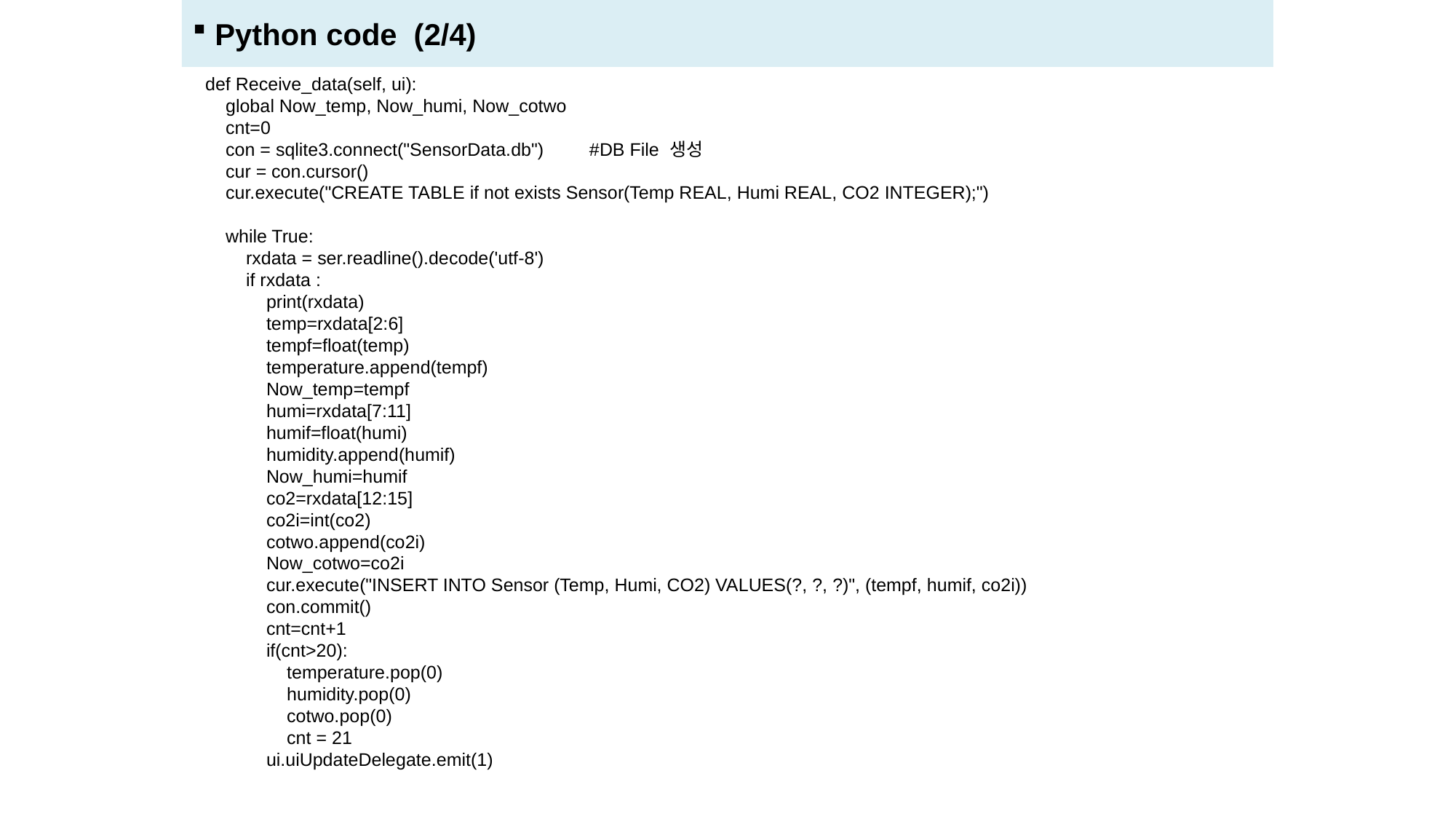

Python code  (2/4)
def Receive_data(self, ui):
    global Now_temp, Now_humi, Now_cotwo
    cnt=0
    con = sqlite3.connect("SensorData.db")         #DB File 생성
    cur = con.cursor()
    cur.execute("CREATE TABLE if not exists Sensor(Temp REAL, Humi REAL, CO2 INTEGER);")

    while True:
        rxdata = ser.readline().decode('utf-8')
        if rxdata :
            print(rxdata)
            temp=rxdata[2:6]
            tempf=float(temp)
            temperature.append(tempf)
            Now_temp=tempf
            humi=rxdata[7:11]
            humif=float(humi)
            humidity.append(humif)
            Now_humi=humif
            co2=rxdata[12:15]
            co2i=int(co2)
            cotwo.append(co2i)
            Now_cotwo=co2i
            cur.execute("INSERT INTO Sensor (Temp, Humi, CO2) VALUES(?, ?, ?)", (tempf, humif, co2i))
            con.commit()
            cnt=cnt+1
            if(cnt>20):
                temperature.pop(0)
                humidity.pop(0)
                cotwo.pop(0)
                cnt = 21
            ui.uiUpdateDelegate.emit(1)